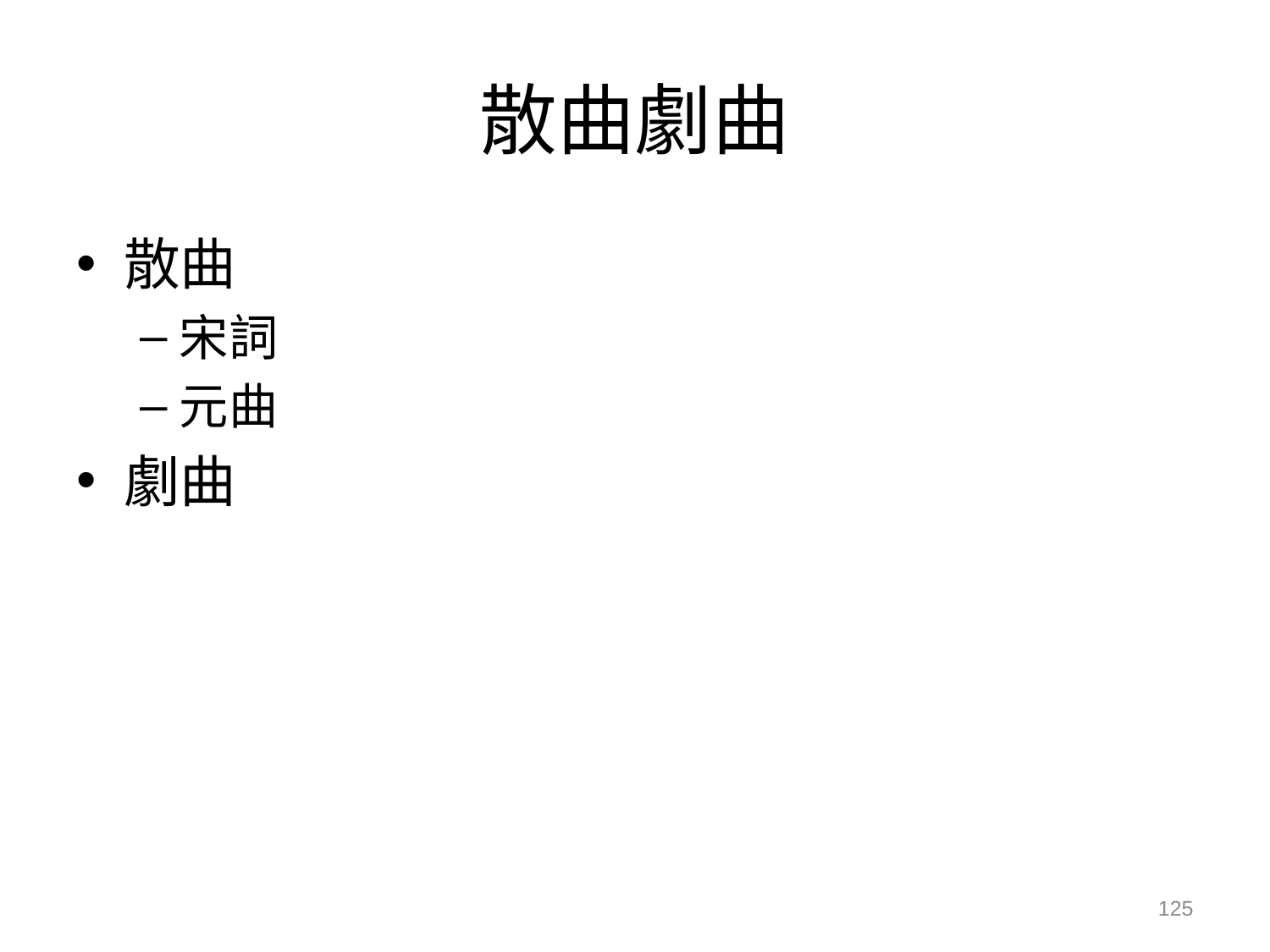

# 散曲劇曲
散曲
宋詞
元曲
劇曲
125